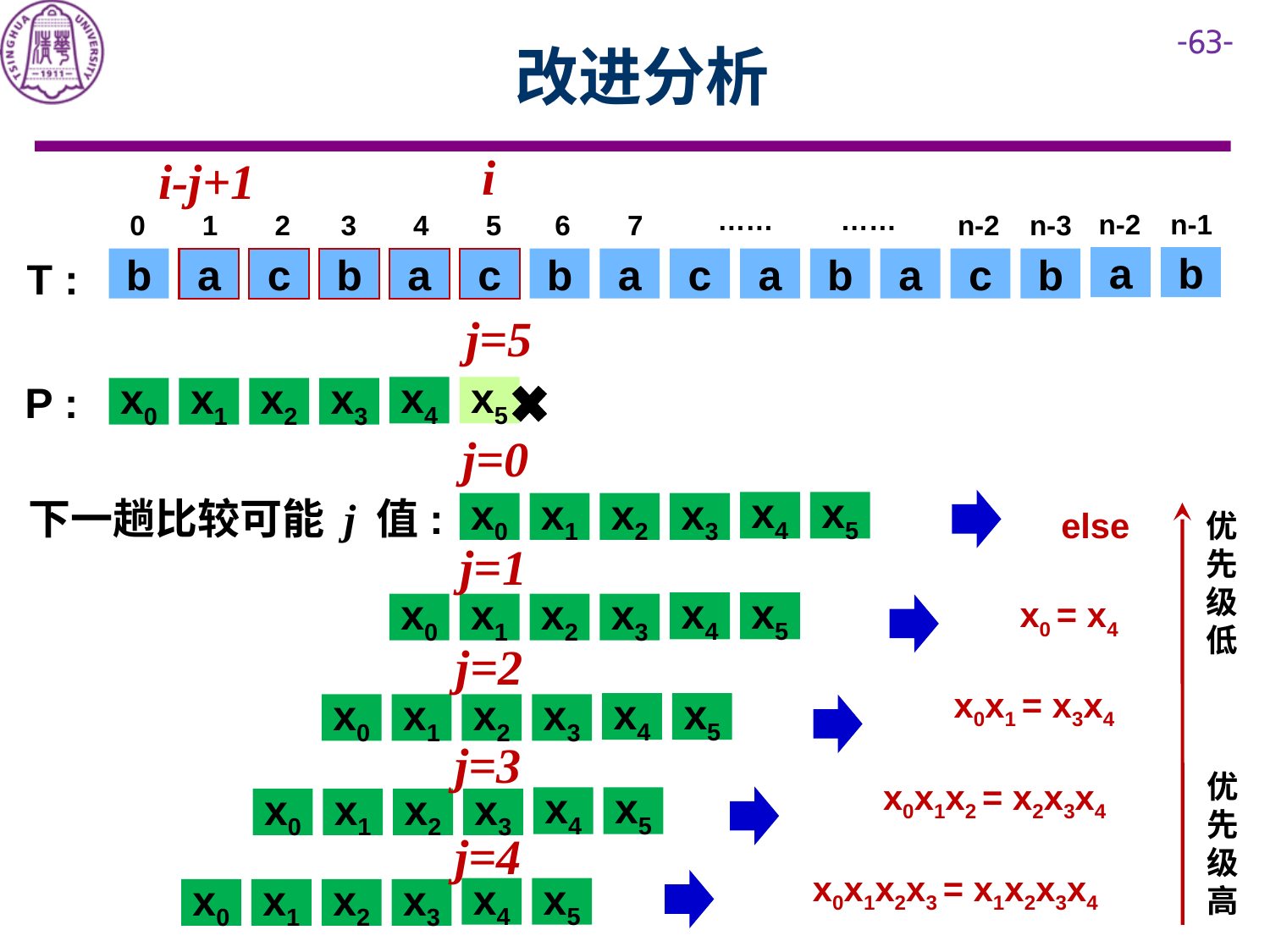

# 改进分析
i
i-j+1
……
……
n-2
n-1
0
1
2
3
4
5
6
7
n-2
n-3
T :
a
b
b
a
c
b
a
c
b
a
c
a
b
a
c
b
j=5

x4
x5
x0
x1
x2
x3
  P :
j=0
x4
x5
下一趟比较可能 j 值:
x0
x1
x2
x3

优先级低
else
j=1
x4
x5
x0
x1
x2
x3
x0 = x4

j=2
x0x1 = x3x4
x4
x5
x0
x1
x2
x3

j=3
优先级高
x0x1x2 = x2x3x4
x4
x5
x0
x1
x2
x3

j=4
x0x1x2x3 = x1x2x3x4

x4
x5
x0
x1
x2
x3